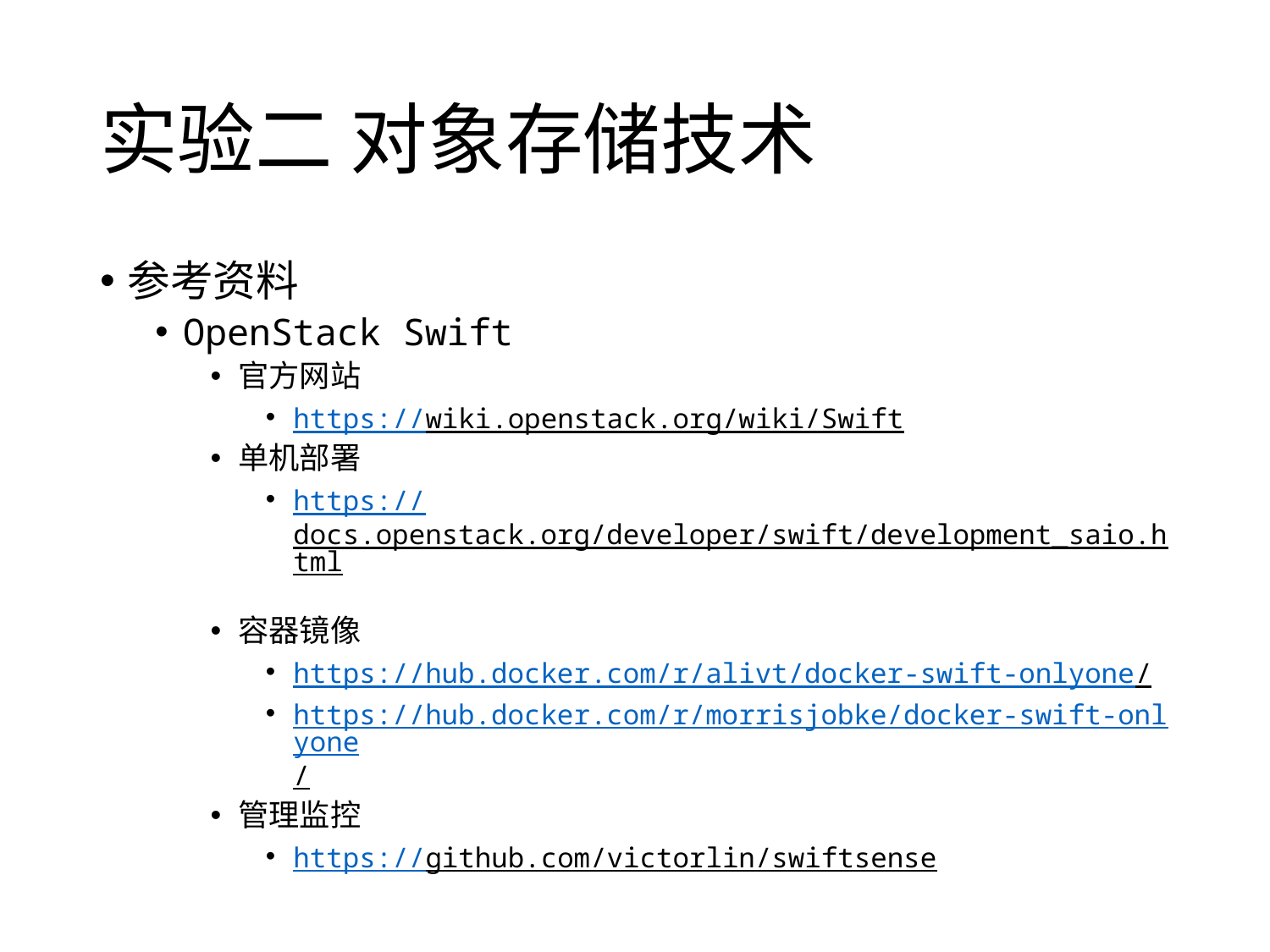

# 实验二 对象存储技术
参考资料
OpenStack Swift
官方网站
https://wiki.openstack.org/wiki/Swift
单机部署
https://docs.openstack.org/developer/swift/development_saio.html
容器镜像
https://hub.docker.com/r/alivt/docker-swift-onlyone/
https://hub.docker.com/r/morrisjobke/docker-swift-onlyone/
管理监控
https://github.com/victorlin/swiftsense